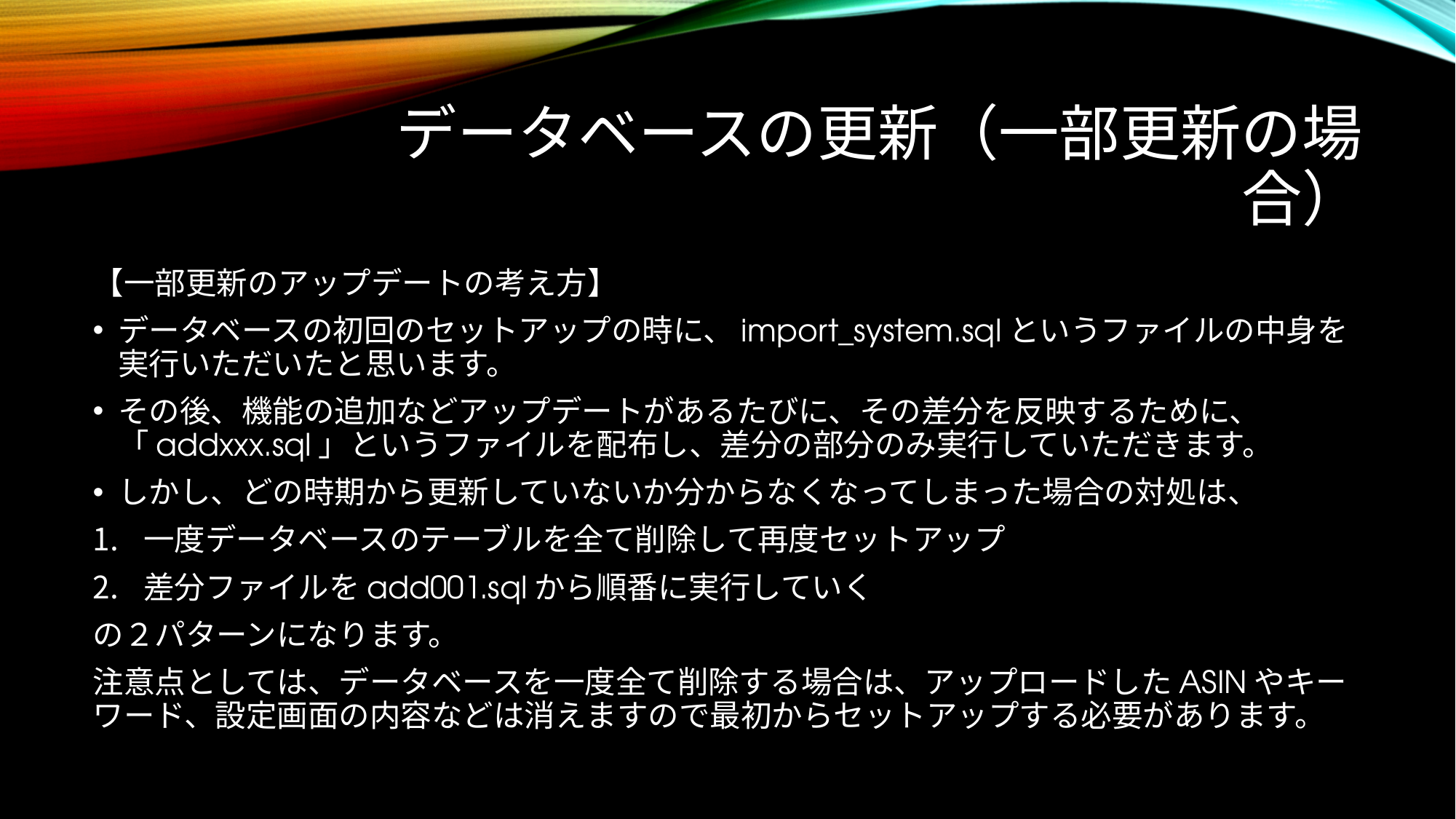

# データベースの更新（一部更新の場合）
【一部更新のアップデートの考え方】
データベースの初回のセットアップの時に、import_system.sqlというファイルの中身を実行いただいたと思います。
その後、機能の追加などアップデートがあるたびに、その差分を反映するために、「addxxx.sql」というファイルを配布し、差分の部分のみ実行していただきます。
しかし、どの時期から更新していないか分からなくなってしまった場合の対処は、
一度データベースのテーブルを全て削除して再度セットアップ
差分ファイルをadd001.sqlから順番に実行していく
の２パターンになります。
注意点としては、データベースを一度全て削除する場合は、アップロードしたASINやキーワード、設定画面の内容などは消えますので最初からセットアップする必要があります。